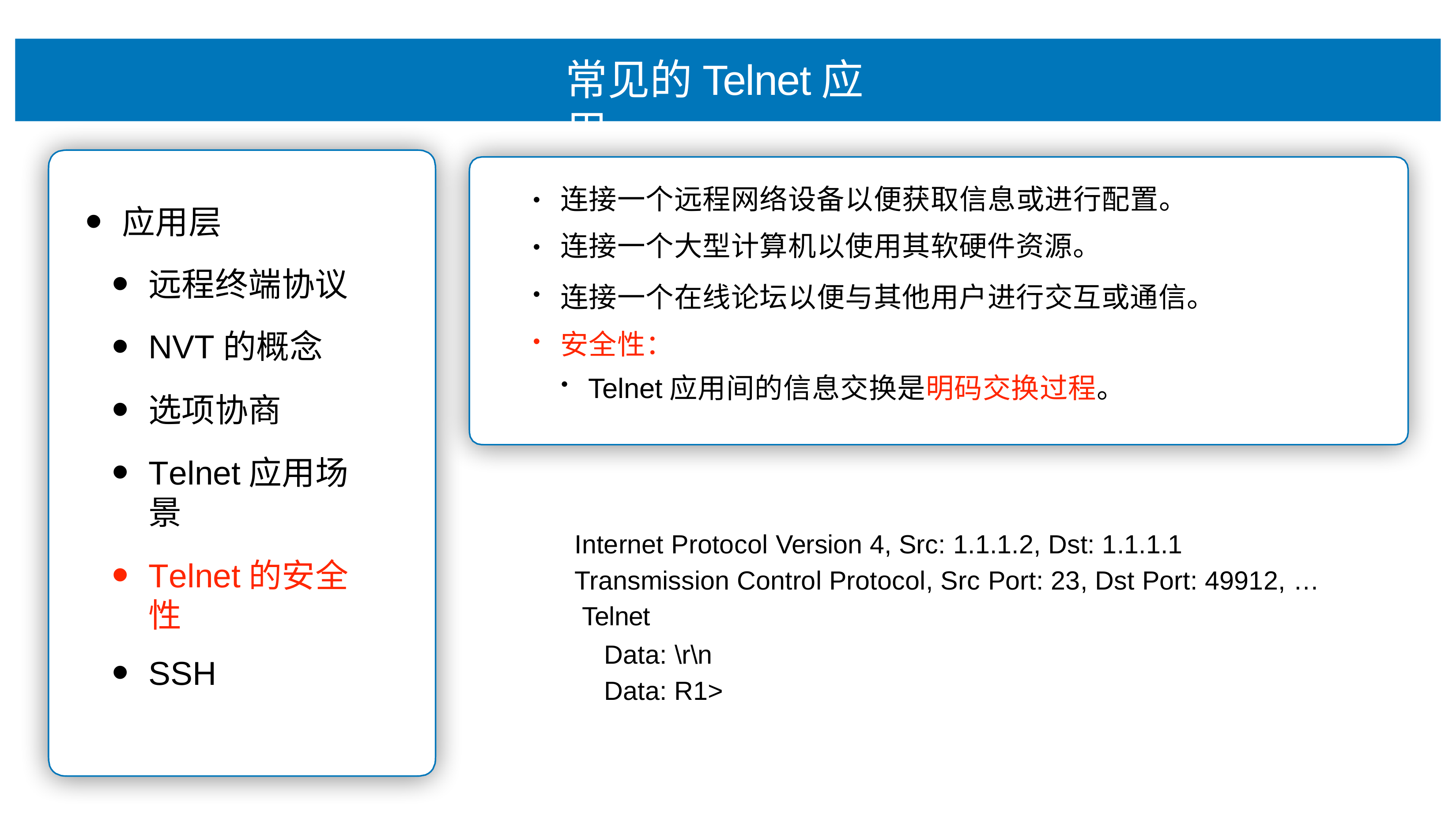

# 常⻅的Telnet应⽤

连接⼀个远程⽹络设备以便获取信息或进⾏配置。 连接⼀个⼤型计算机以使⽤其软硬件资源。
连接⼀个在线论坛以便与其他⽤户进⾏交互或通信。 安全性：
Telnet应⽤间的信息交换是明码交换过程。
•
应⽤层
远程终端协议
NVT的概念
选项协商
Telnet应⽤场景
Telnet的安全性
SSH
•
•
•
Internet Protocol Version 4, Src: 1.1.1.2, Dst: 1.1.1.1  Transmission Control Protocol, Src Port: 23, Dst Port: 49912, …  Telnet
Data: \r\n  Data: R1>